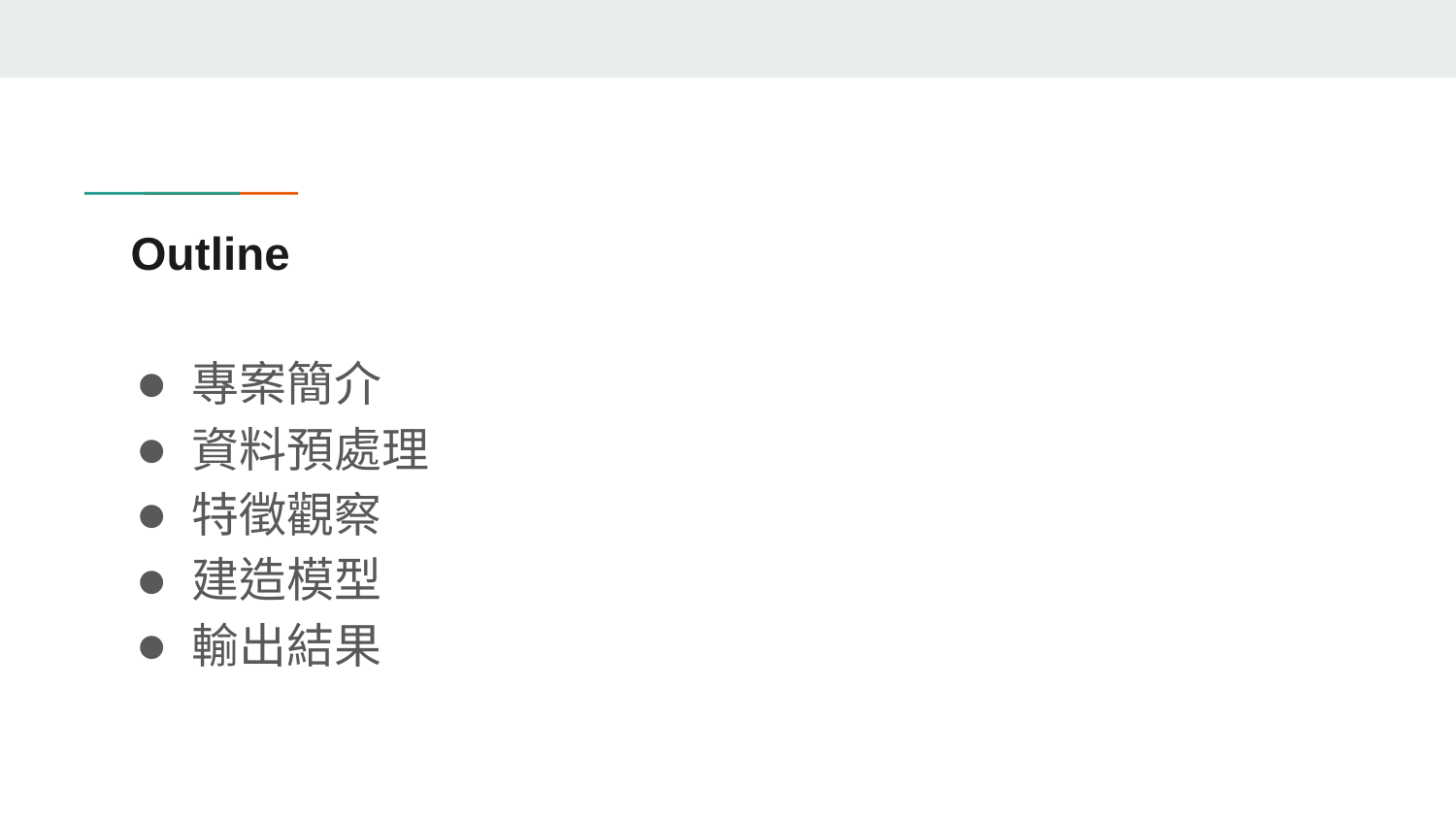

# Outline
專案簡介
資料預處理
特徵觀察
建造模型
輸出結果